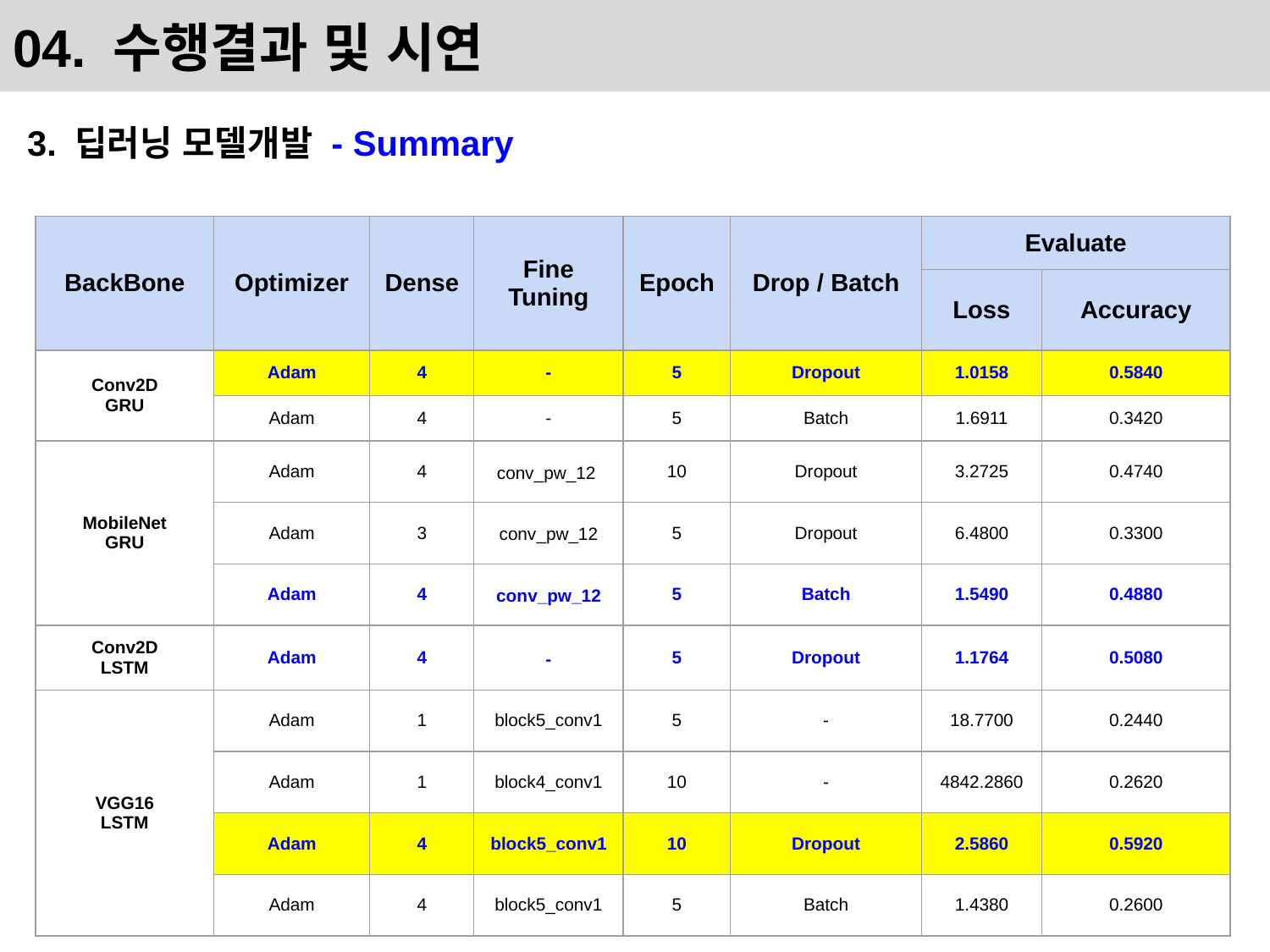

# 04. 수행결과 및 시연
3. 딥러닝 모델개발 - Summary
| BackBone | Optimizer | Dense | Fine Tuning | Epoch | Drop / Batch | Evaluate |  |
| --- | --- | --- | --- | --- | --- | --- | --- |
|  |  |  |  |  |  | Loss | Accuracy |
| Conv2D GRU | Adam | 4 | - | 5 | Dropout | 1.0158 | 0.5840 |
|  | Adam | 4 | - | 5 | Batch | 1.6911 | 0.3420 |
| MobileNet GRU | Adam | 4 | conv\_pw\_12 | 10 | Dropout | 3.2725 | 0.4740 |
|  | Adam | 3 | conv\_pw\_12 | 5 | Dropout | 6.4800 | 0.3300 |
|  | Adam | 4 | conv\_pw\_12 | 5 | Batch | 1.5490 | 0.4880 |
| Conv2D LSTM | Adam | 4 | - | 5 | Dropout | 1.1764 | 0.5080 |
| VGG16 LSTM | Adam | 1 | block5\_conv1 | 5 | - | 18.7700 | 0.2440 |
|  | Adam | 1 | block4\_conv1 | 10 | - | 4842.2860 | 0.2620 |
|  | Adam | 4 | block5\_conv1 | 10 | Dropout | 2.5860 | 0.5920 |
|  | Adam | 4 | block5\_conv1 | 5 | Batch | 1.4380 | 0.2600 |